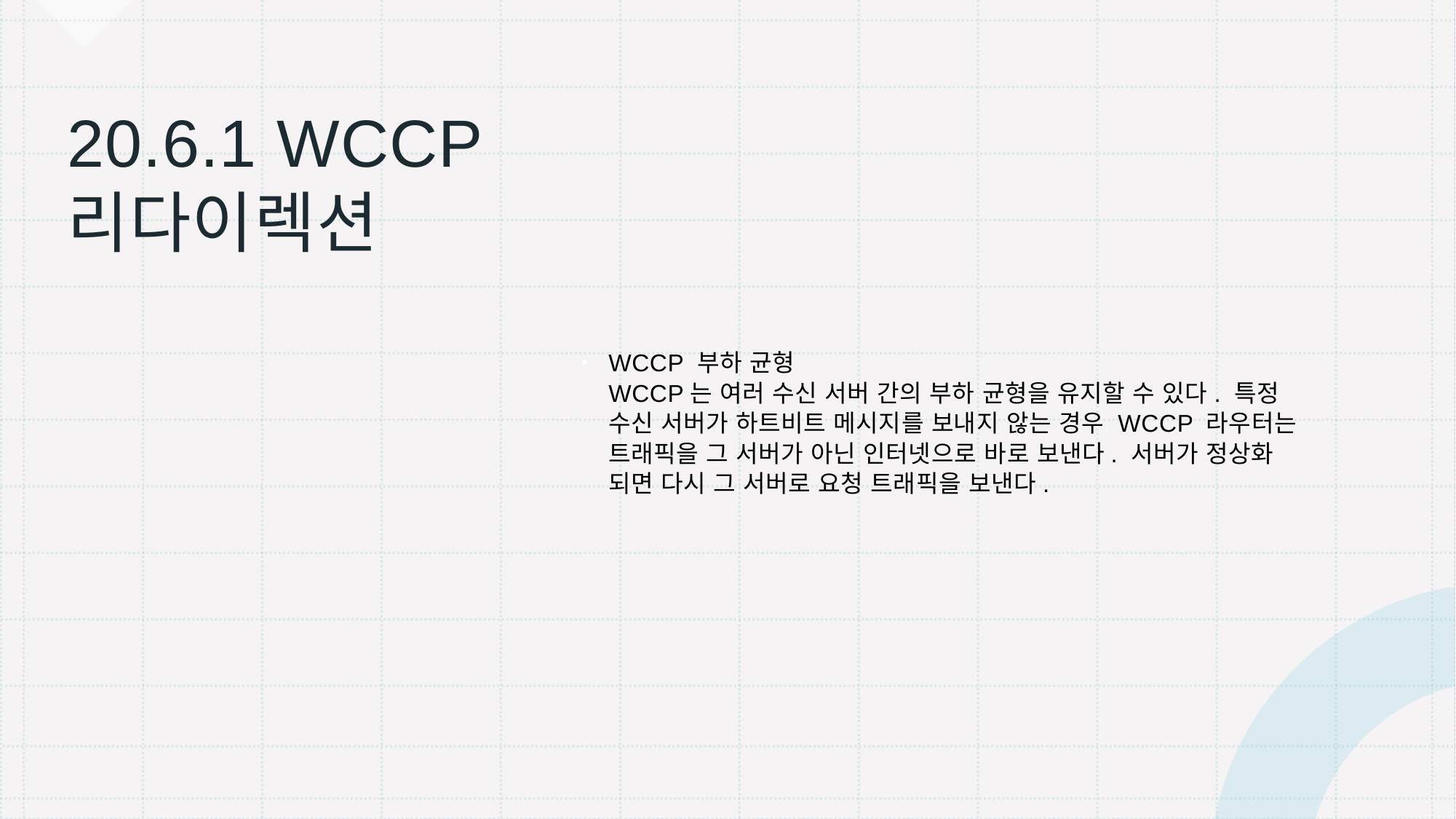

WCCP 부하 균형
WCCP는 여러 수신 서버 간의 부하 균형을 유지할 수 있다. 특정 수신 서버가 하트비트 메시지를 보내지 않는 경우 WCCP 라우터는 트래픽을 그 서버가 아닌 인터넷으로 바로 보낸다. 서버가 정상화 되면 다시 그 서버로 요청 트래픽을 보낸다.
# 20.6.1 WCCP 리다이렉션